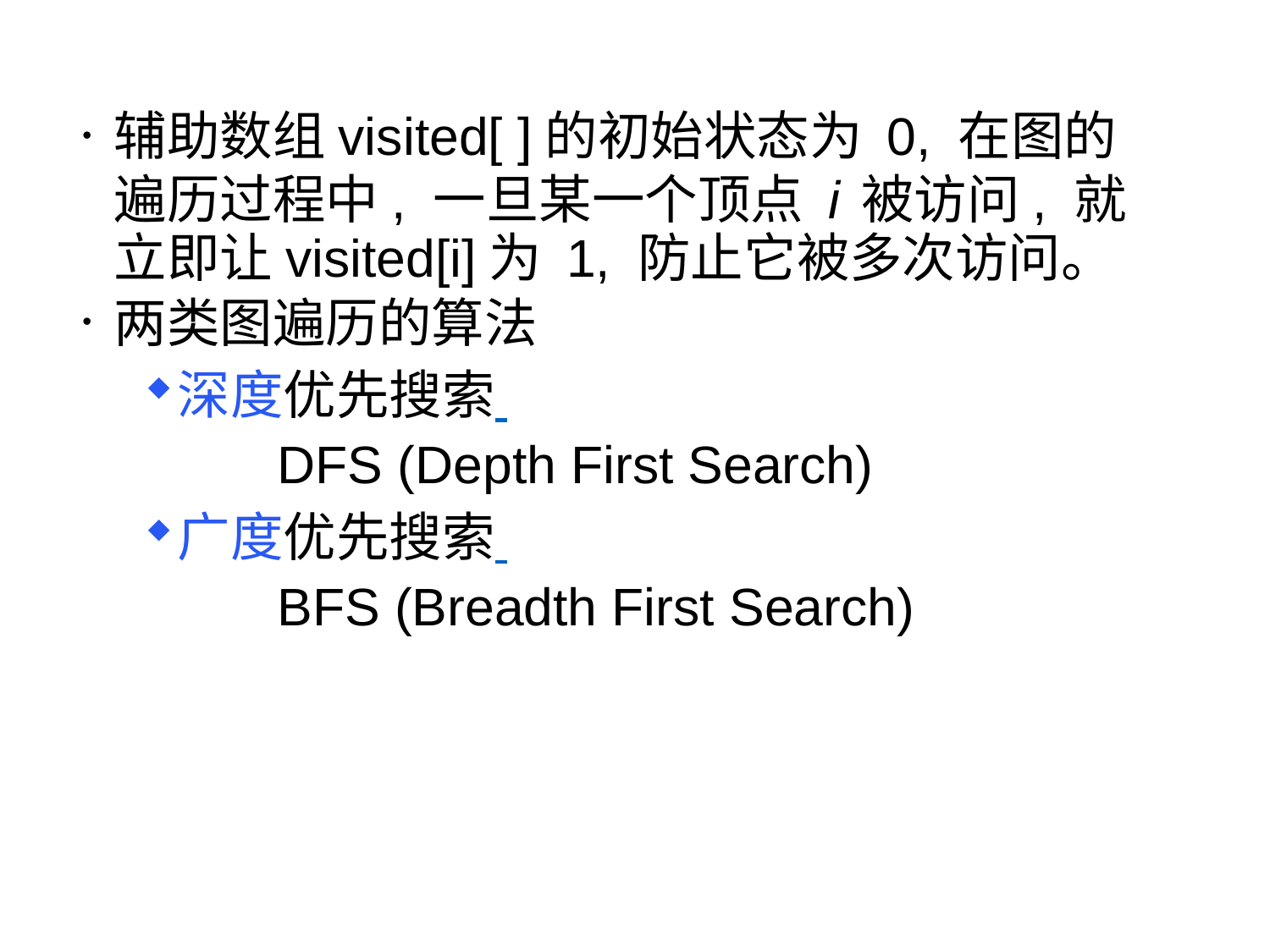

辅助数组visited[ ]的初始状态为 0, 在图的遍历过程中, 一旦某一个顶点 i 被访问, 就立即让visited[i]为 1, 防止它被多次访问。
两类图遍历的算法
深度优先搜索
         DFS (Depth First Search)
广度优先搜索
         BFS (Breadth First Search)